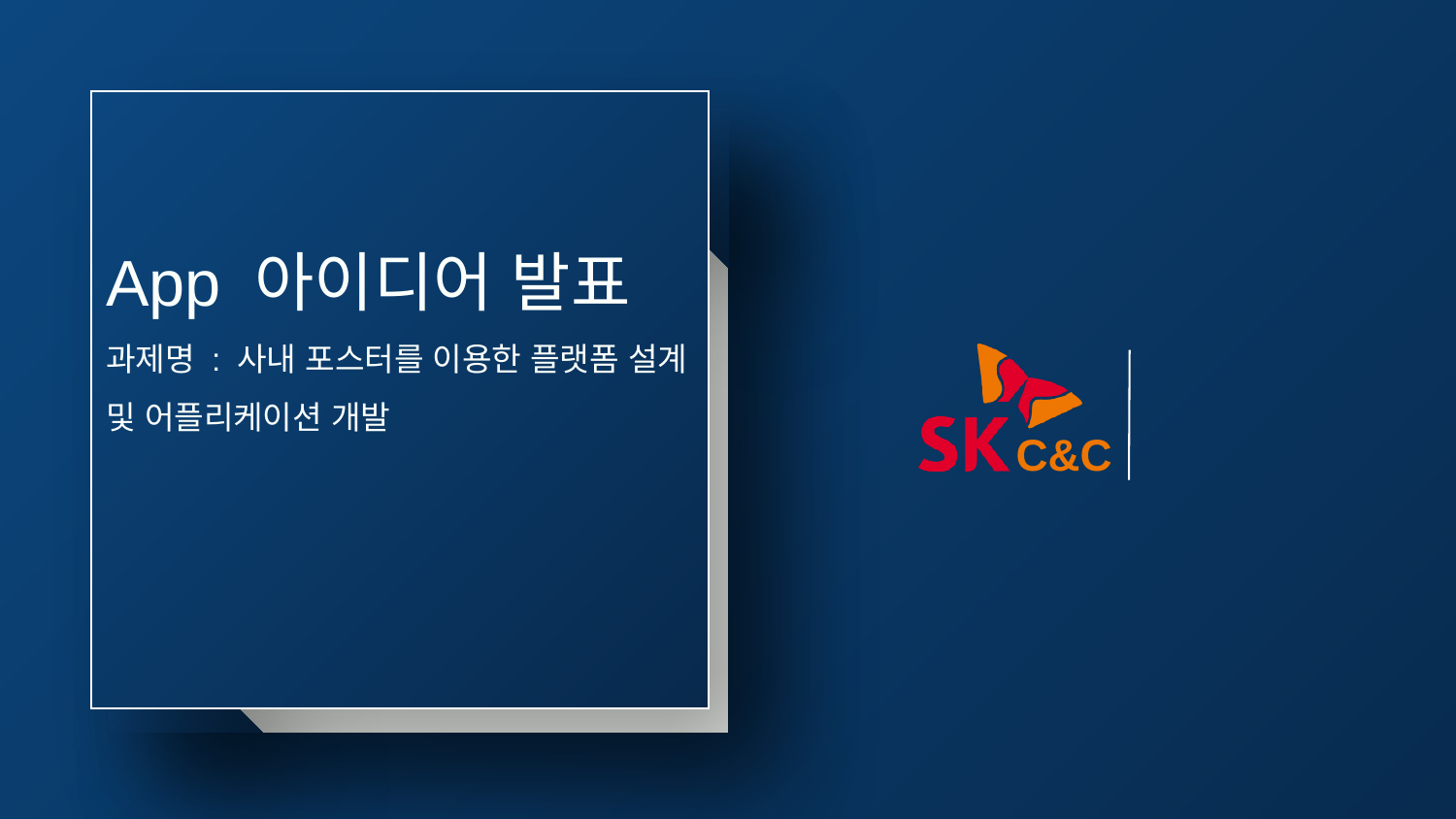

# App 아이디어 발표 과제명 : 사내 포스터를 이용한 플랫폼 설계 및 어플리케이션 개발
2020.08.14
DW서비스팀 배수민 선임
qotnals12345@sk.com